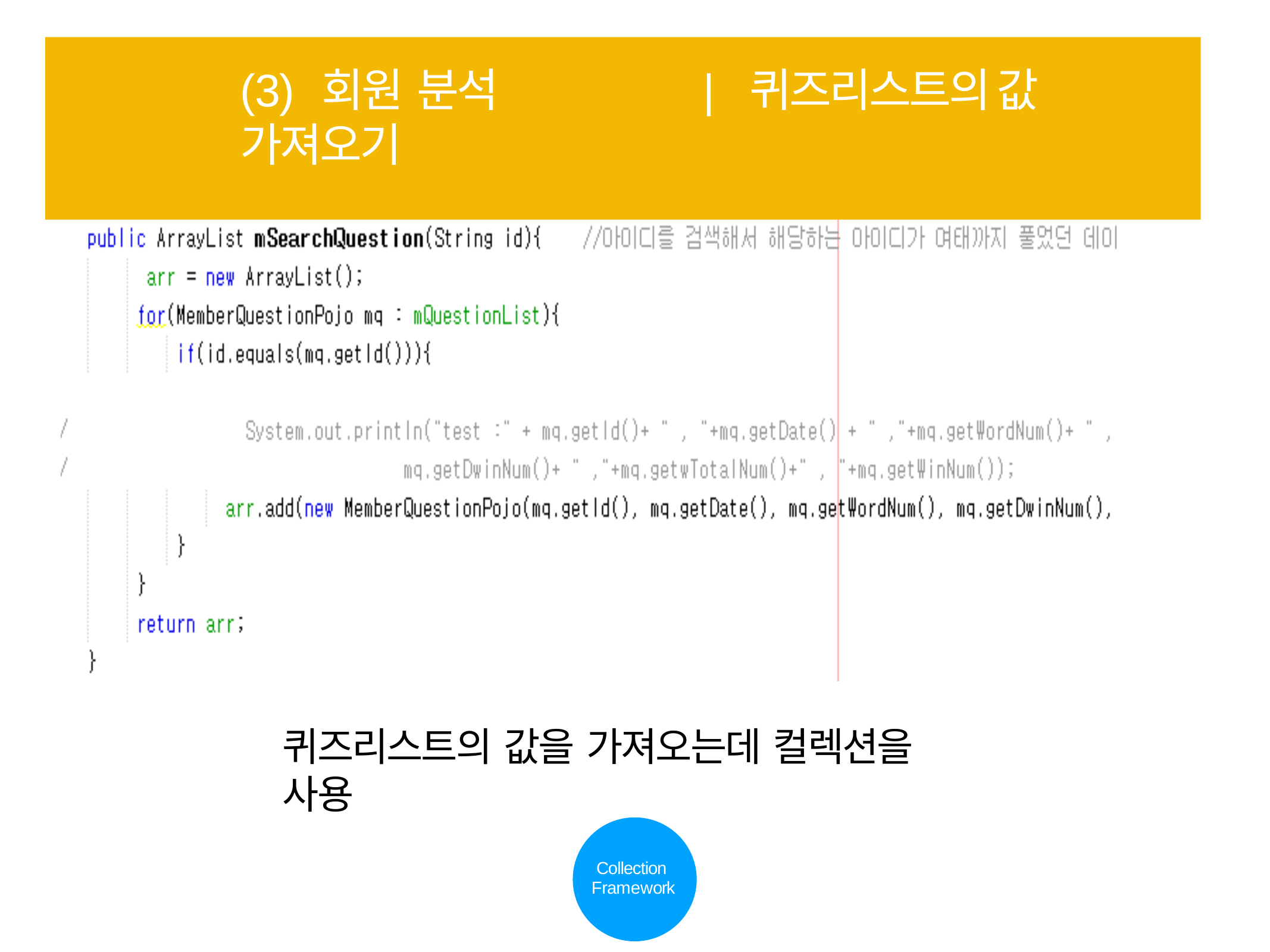

# (3) 회원 분석	| 퀴즈리스트의 값 가져오기

퀴즈리스트의 값을 가져오는데 컬렉션을 사용

Collection  Framework